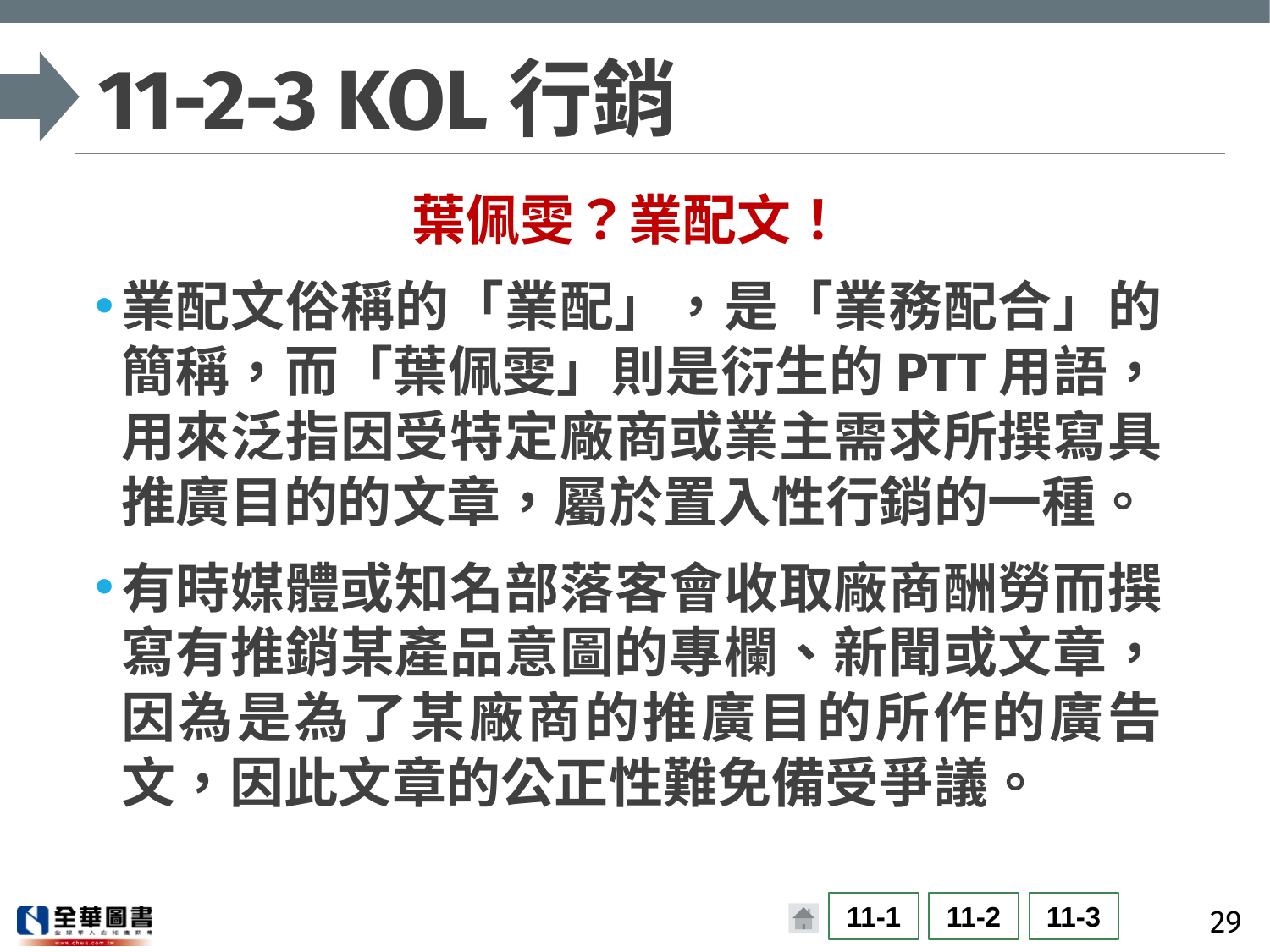

# 11-2-3 KOL行銷
葉佩雯？業配文！
業配文俗稱的「業配」，是「業務配合」的簡稱，而「葉佩雯」則是衍生的PTT用語，用來泛指因受特定廠商或業主需求所撰寫具推廣目的的文章，屬於置入性行銷的一種。
有時媒體或知名部落客會收取廠商酬勞而撰寫有推銷某產品意圖的專欄、新聞或文章，因為是為了某廠商的推廣目的所作的廣告文，因此文章的公正性難免備受爭議。
29